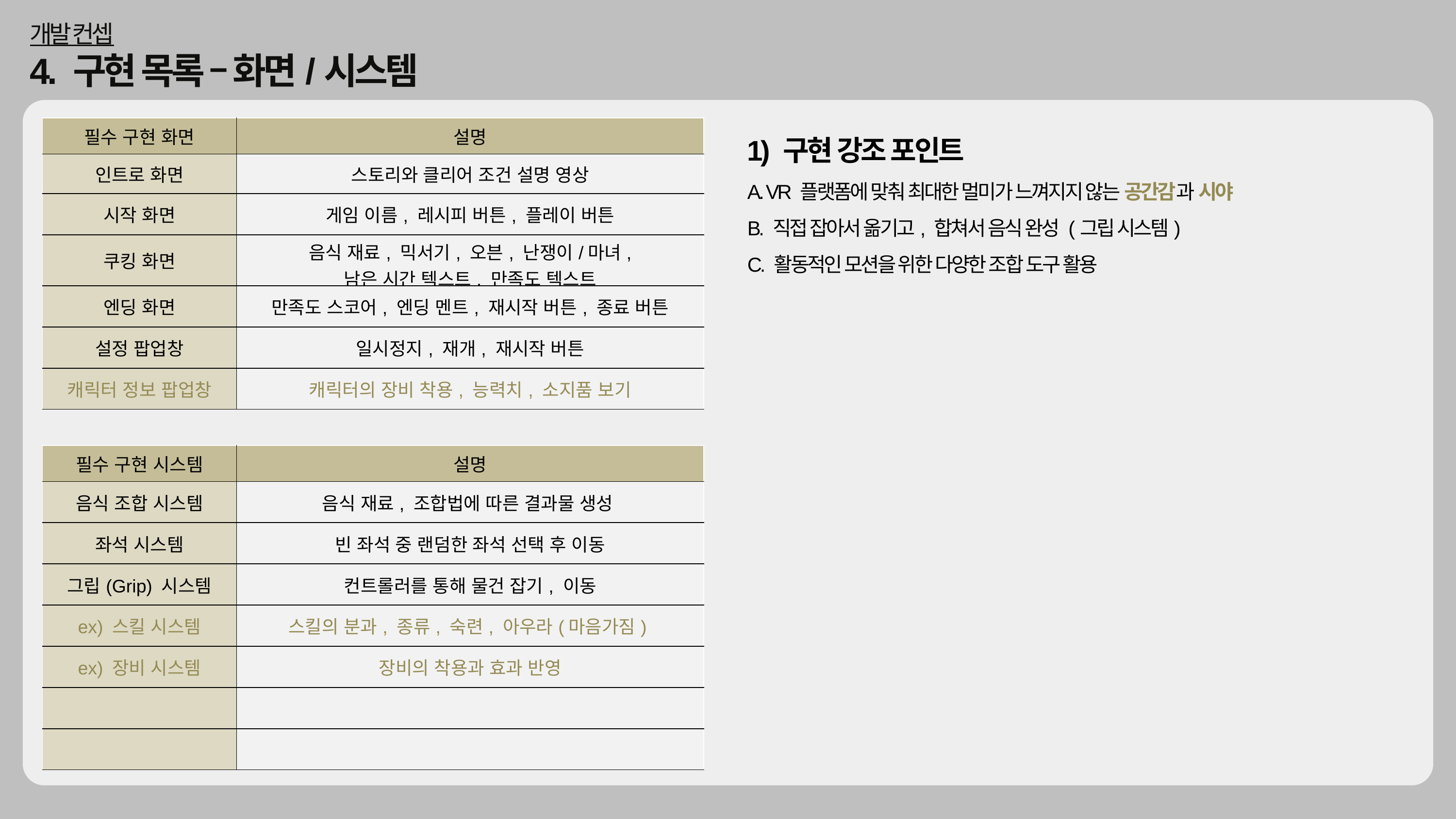

개발 컨셉
4. 구현 목록 – 화면/시스템

1) 구현 강조 포인트
A. VR 플랫폼에 맞춰 최대한 멀미가 느껴지지 않는 공간감과 시야
B. 직접 잡아서 옮기고, 합쳐서 음식 완성 (그립 시스템)
C. 활동적인 모션을 위한 다양한 조합 도구 활용
| 필수 구현 화면 | 설명 |
| --- | --- |
| 인트로 화면 | 스토리와 클리어 조건 설명 영상 |
| 시작 화면 | 게임 이름, 레시피 버튼, 플레이 버튼 |
| 쿠킹 화면 | 음식 재료, 믹서기, 오븐, 난쟁이/마녀, 남은 시간 텍스트, 만족도 텍스트 |
| 엔딩 화면 | 만족도 스코어, 엔딩 멘트, 재시작 버튼, 종료 버튼 |
| 설정 팝업창 | 일시정지, 재개, 재시작 버튼 |
| 캐릭터 정보 팝업창 | 캐릭터의 장비 착용, 능력치, 소지품 보기 |
| 필수 구현 시스템 | 설명 |
| --- | --- |
| 음식 조합 시스템 | 음식 재료, 조합법에 따른 결과물 생성 |
| 좌석 시스템 | 빈 좌석 중 랜덤한 좌석 선택 후 이동 |
| 그립(Grip) 시스템 | 컨트롤러를 통해 물건 잡기, 이동 |
| ex) 스킬 시스템 | 스킬의 분과, 종류, 숙련, 아우라(마음가짐) |
| ex) 장비 시스템 | 장비의 착용과 효과 반영 |
|  |  |
|  |  |